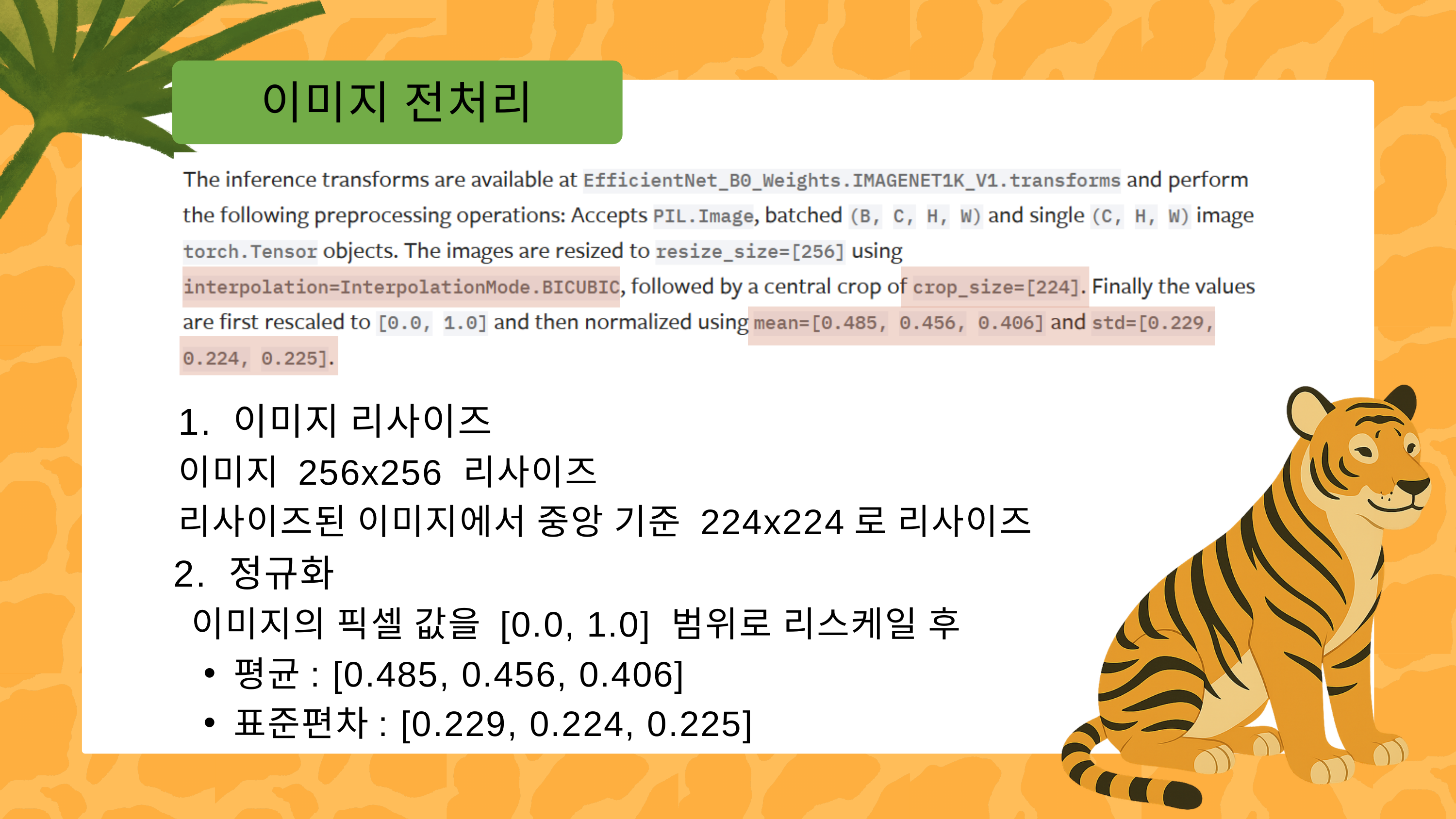

이미지 전처리

1. 이미지 리사이즈
이미지 256x256 리사이즈
리사이즈된 이미지에서 중앙 기준 224x224로 리사이즈
2. 정규화
 이미지의 픽셀 값을 [0.0, 1.0] 범위로 리스케일 후
평균: [0.485, 0.456, 0.406]
표준편차: [0.229, 0.224, 0.225]